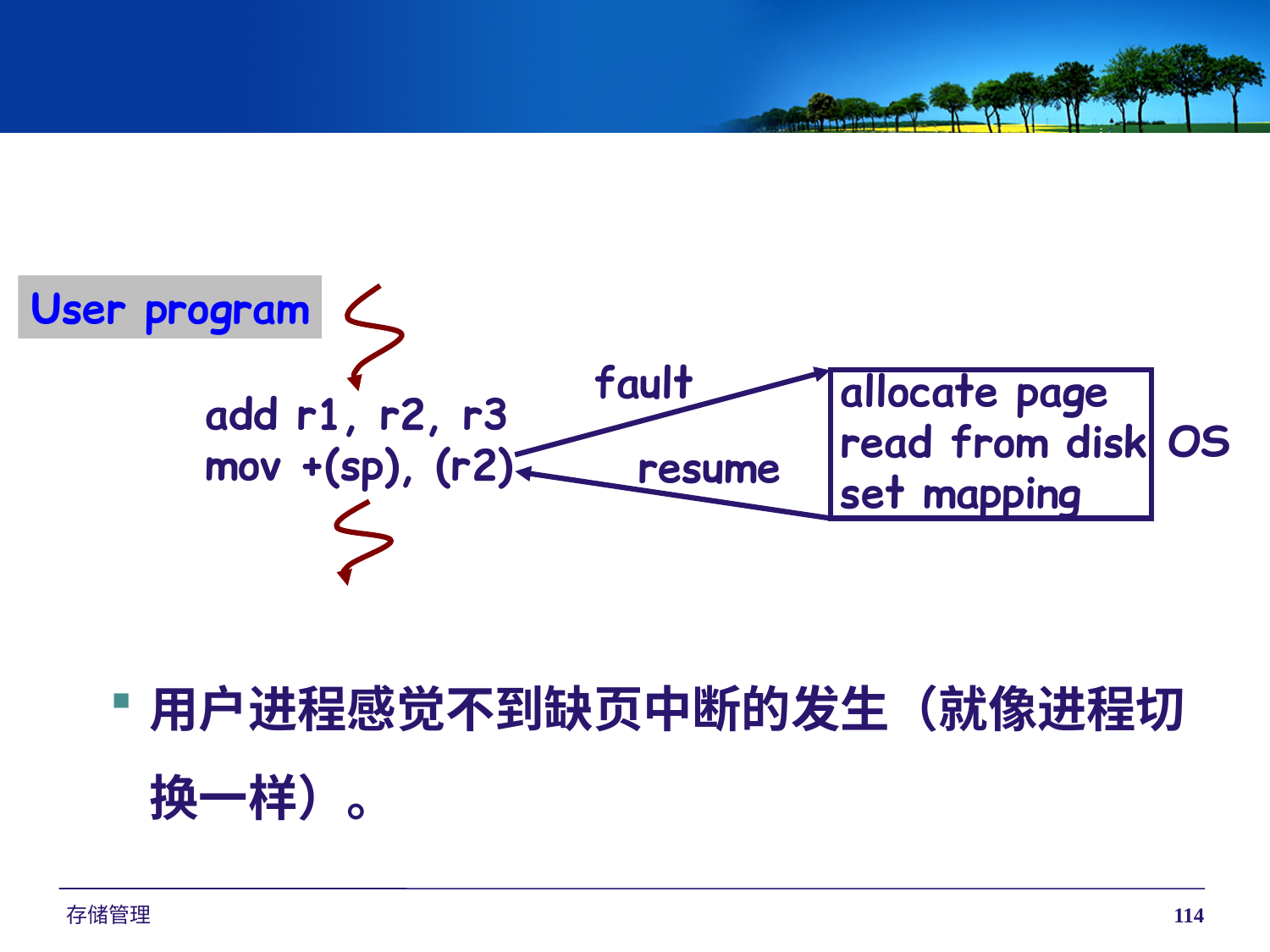

User program

fault
allocate page
read from disk
set mapping

OS

add r1, r2, r3
mov +(sp), (r2)
resume

用户进程感觉不到缺页中断的发生（就像进程切换一样）。
存储管理
114